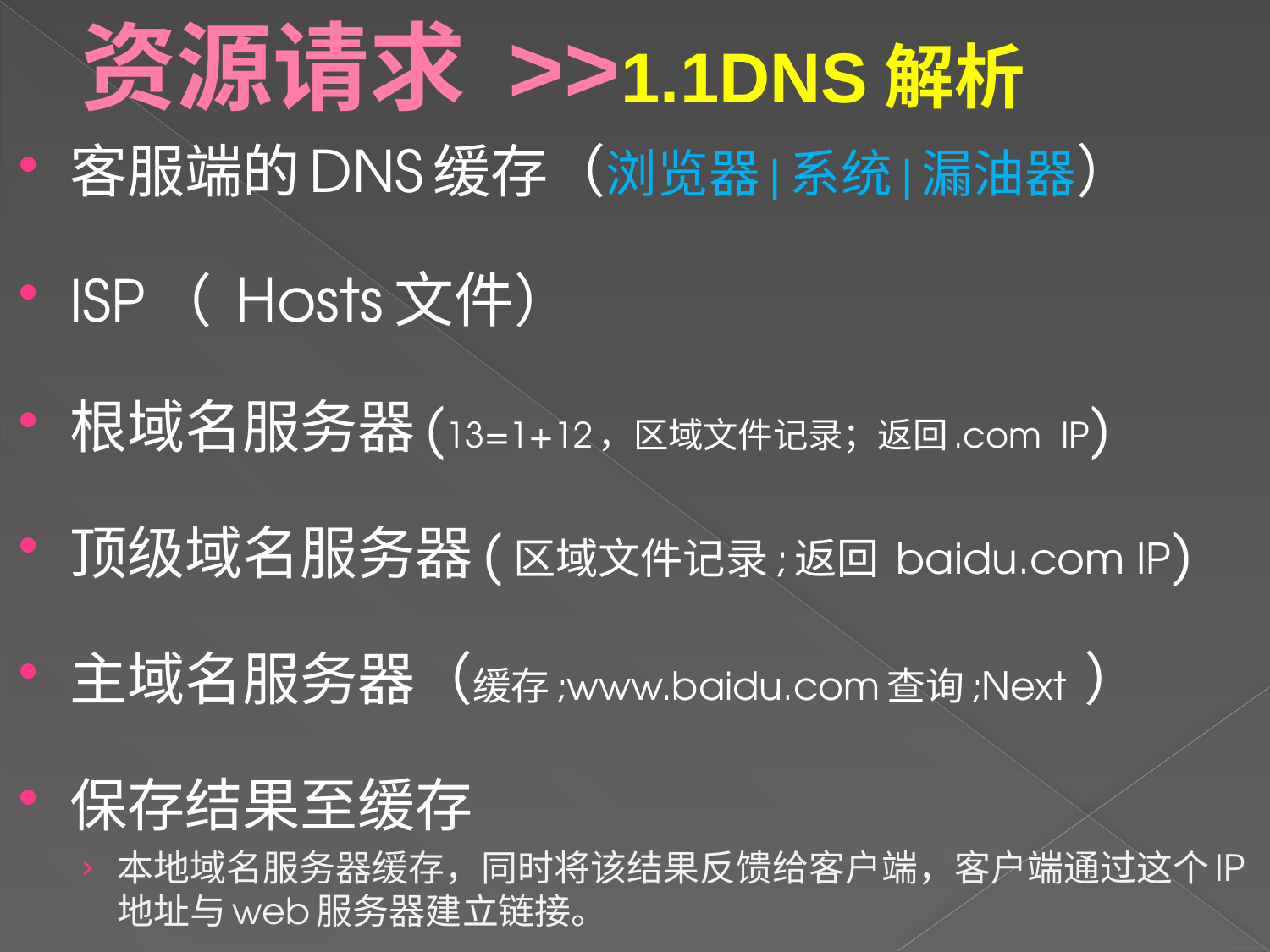

# 资源请求 >>1.1DNS解析
客服端的DNS缓存（浏览器|系统|漏油器）

ISP（ Hosts文件）

根域名服务器(13=1+12，区域文件记录；返回.com  IP)

顶级域名服务器(区域文件记录;返回 baidu.com IP)

主域名服务器（缓存;www.baidu.com查询;Next ）

保存结果至缓存
本地域名服务器缓存，同时将该结果反馈给客户端，客户端通过这个IP地址与web服务器建立链接。